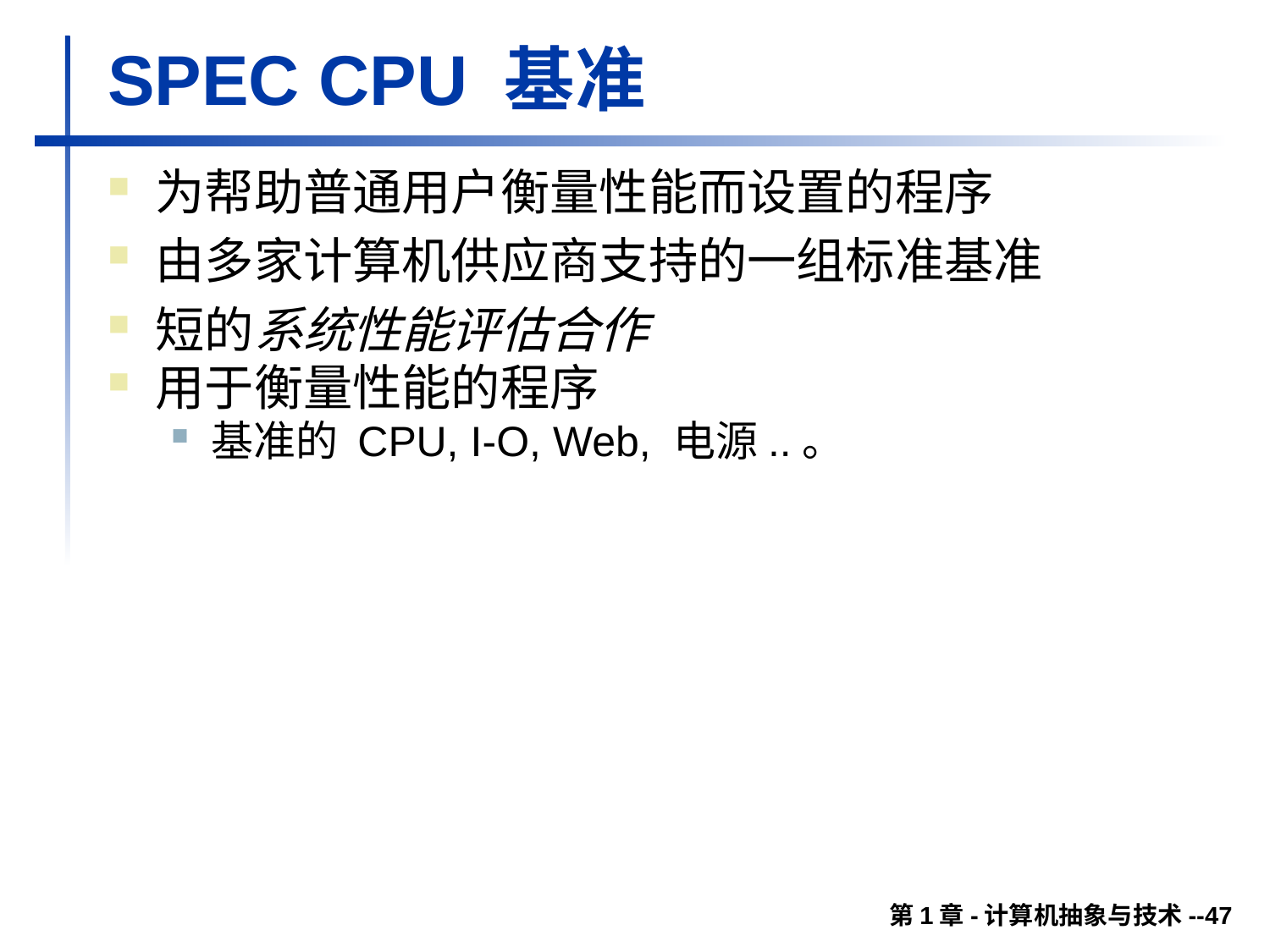

# SPEC CPU 基准
为帮助普通用户衡量性能而设置的程序
由多家计算机供应商支持的一组标准基准
短的系统性能评估合作
用于衡量性能的程序
基准的 CPU, I-O, Web, 电源..。

第1章-计算机抽象与技术--47